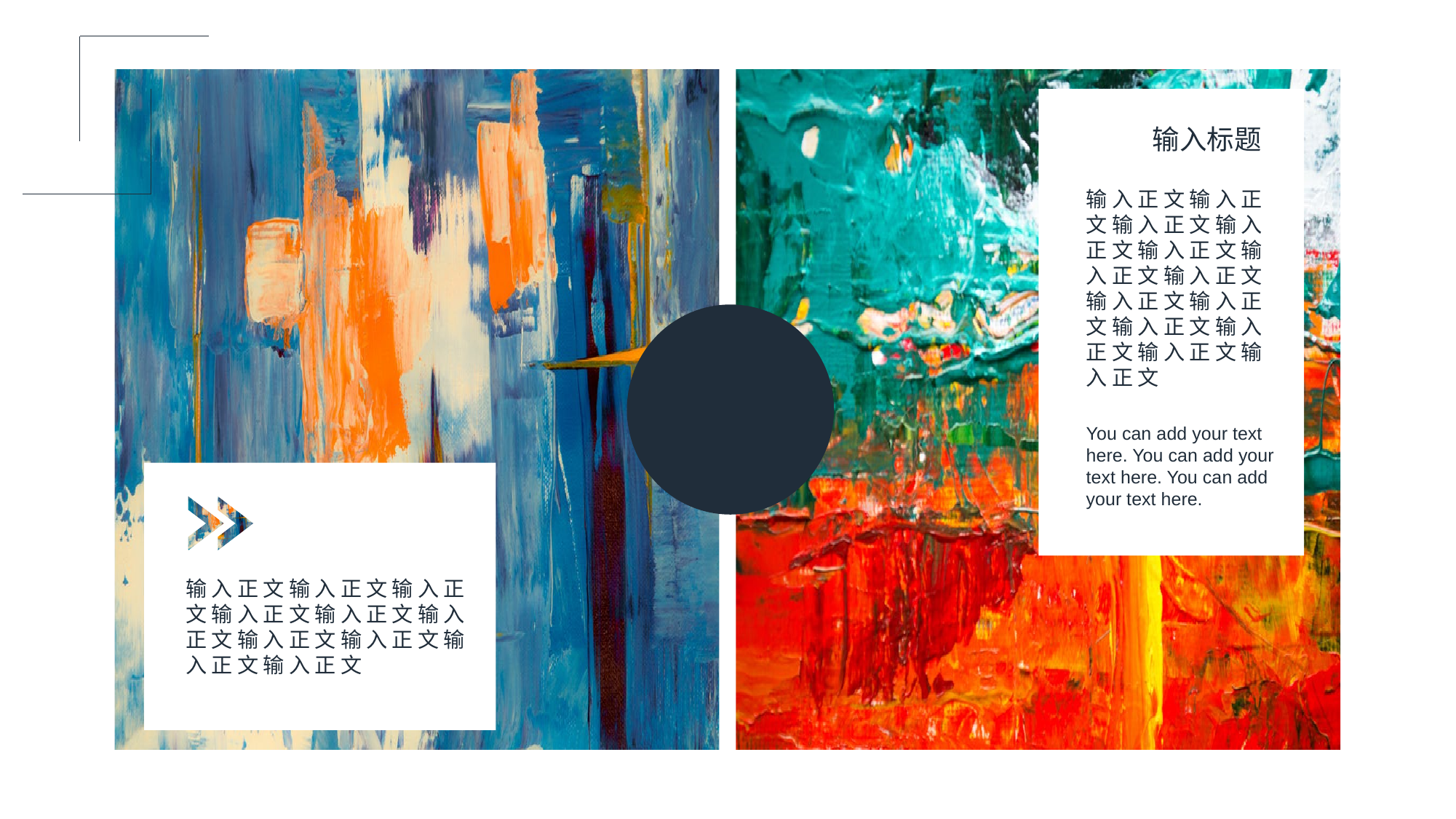

输入标题
输入正文输入正文输入正文输入正文输入正文输入正文输入正文输入正文输入正文输入正文输入正文输入正文输入正文

You can add your text here. You can add your text here. You can add your text here.

输入正文输入正文输入正文输入正文输入正文输入正文输入正文输入正文输入正文输入正文